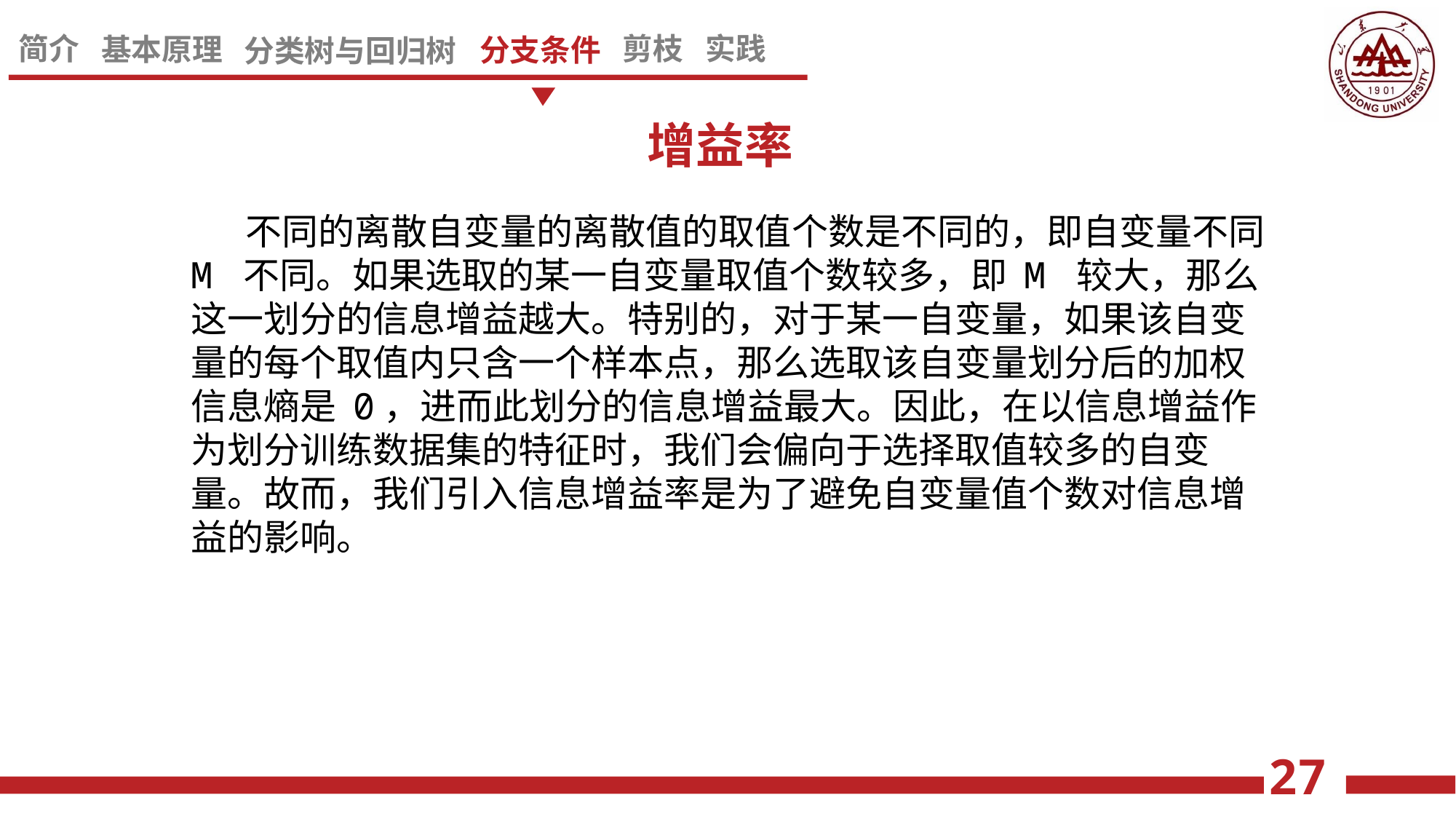

增益率
不同的离散自变量的离散值的取值个数是不同的，即自变量不同 M 不同。如果选取的某一自变量取值个数较多，即 M 较大，那么这一划分的信息增益越大。特别的，对于某一自变量，如果该自变量的每个取值内只含一个样本点，那么选取该自变量划分后的加权信息熵是 0，进而此划分的信息增益最大。因此，在以信息增益作为划分训练数据集的特征时，我们会偏向于选择取值较多的自变量。故而，我们引入信息增益率是为了避免自变量值个数对信息增益的影响。